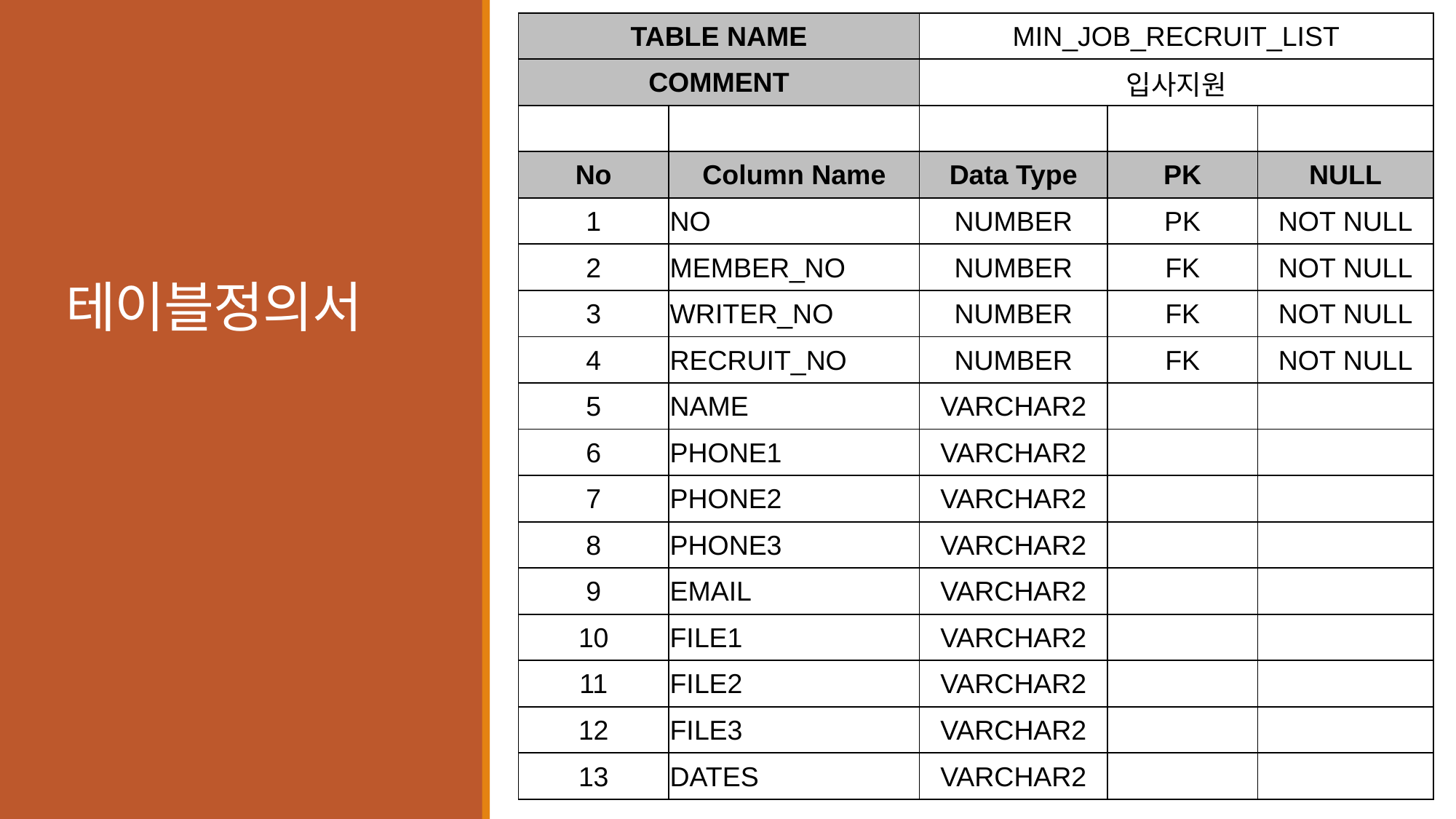

| TABLE NAME |  | MIN\_JOB\_RECRUIT\_LIST |  |  |
| --- | --- | --- | --- | --- |
| COMMENT |  | 입사지원 |  |  |
|  |  |  |  |  |
| No | Column Name | Data Type | PK | NULL |
| 1 | NO | NUMBER | PK | NOT NULL |
| 2 | MEMBER\_NO | NUMBER | FK | NOT NULL |
| 3 | WRITER\_NO | NUMBER | FK | NOT NULL |
| 4 | RECRUIT\_NO | NUMBER | FK | NOT NULL |
| 5 | NAME | VARCHAR2 |  |  |
| 6 | PHONE1 | VARCHAR2 |  |  |
| 7 | PHONE2 | VARCHAR2 |  |  |
| 8 | PHONE3 | VARCHAR2 |  |  |
| 9 | EMAIL | VARCHAR2 |  |  |
| 10 | FILE1 | VARCHAR2 |  |  |
| 11 | FILE2 | VARCHAR2 |  |  |
| 12 | FILE3 | VARCHAR2 |  |  |
| 13 | DATES | VARCHAR2 |  |  |
# 테이블정의서